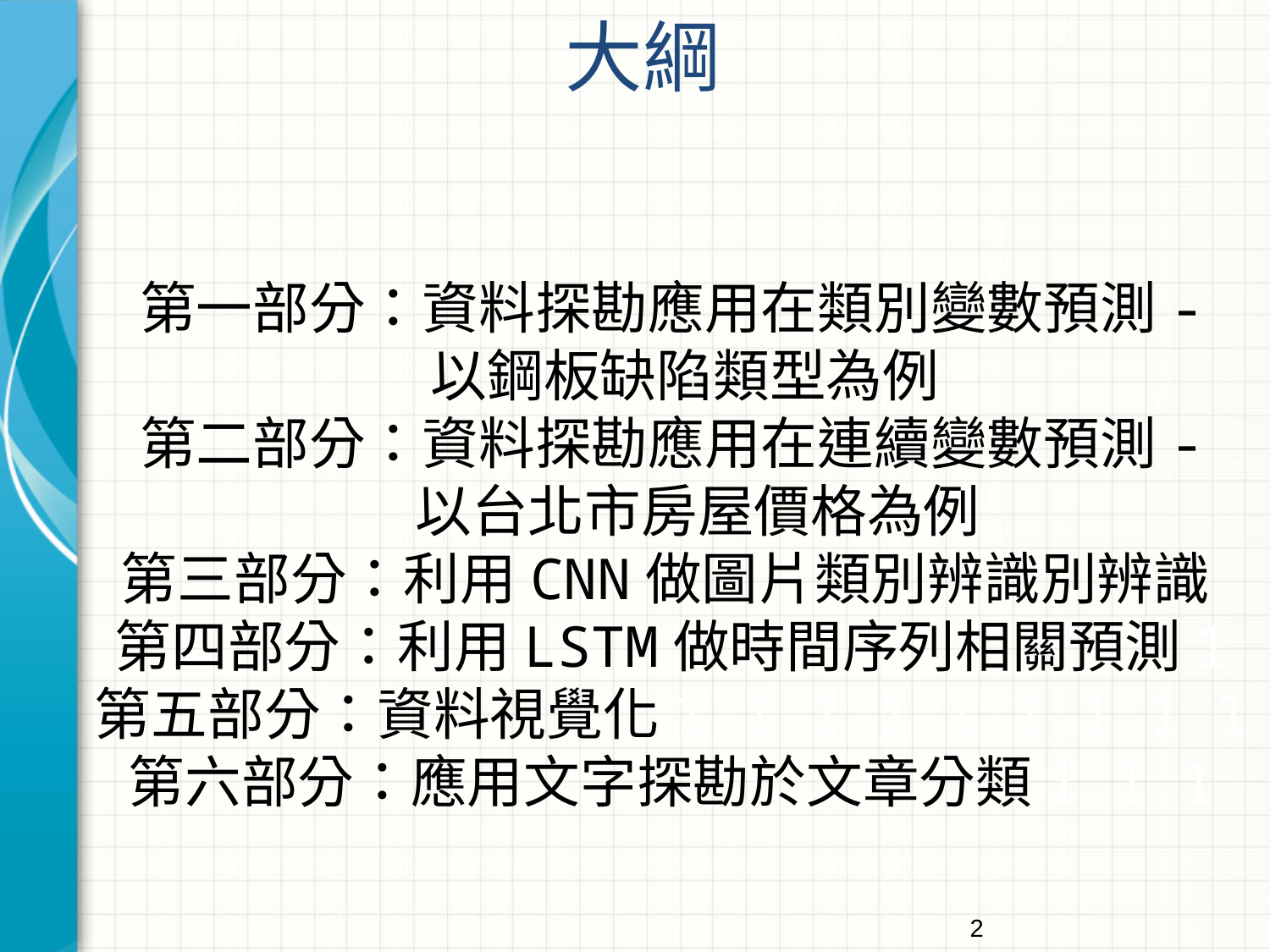

大綱
第一部分：資料探勘應用在類別變數預測-
 以鋼板缺陷類型為例
第二部分：資料探勘應用在連續變數預測-
   以台北市房屋價格為例
第三部分：利用CNN做圖片類別辨識別辨識
第四部分：利用LSTM做時間序列相關預測1
第五部分：資料視覺化1 1 1 1 1 1 1 1 1
第六部分：應用文字探勘於文章分類1 1 1

2